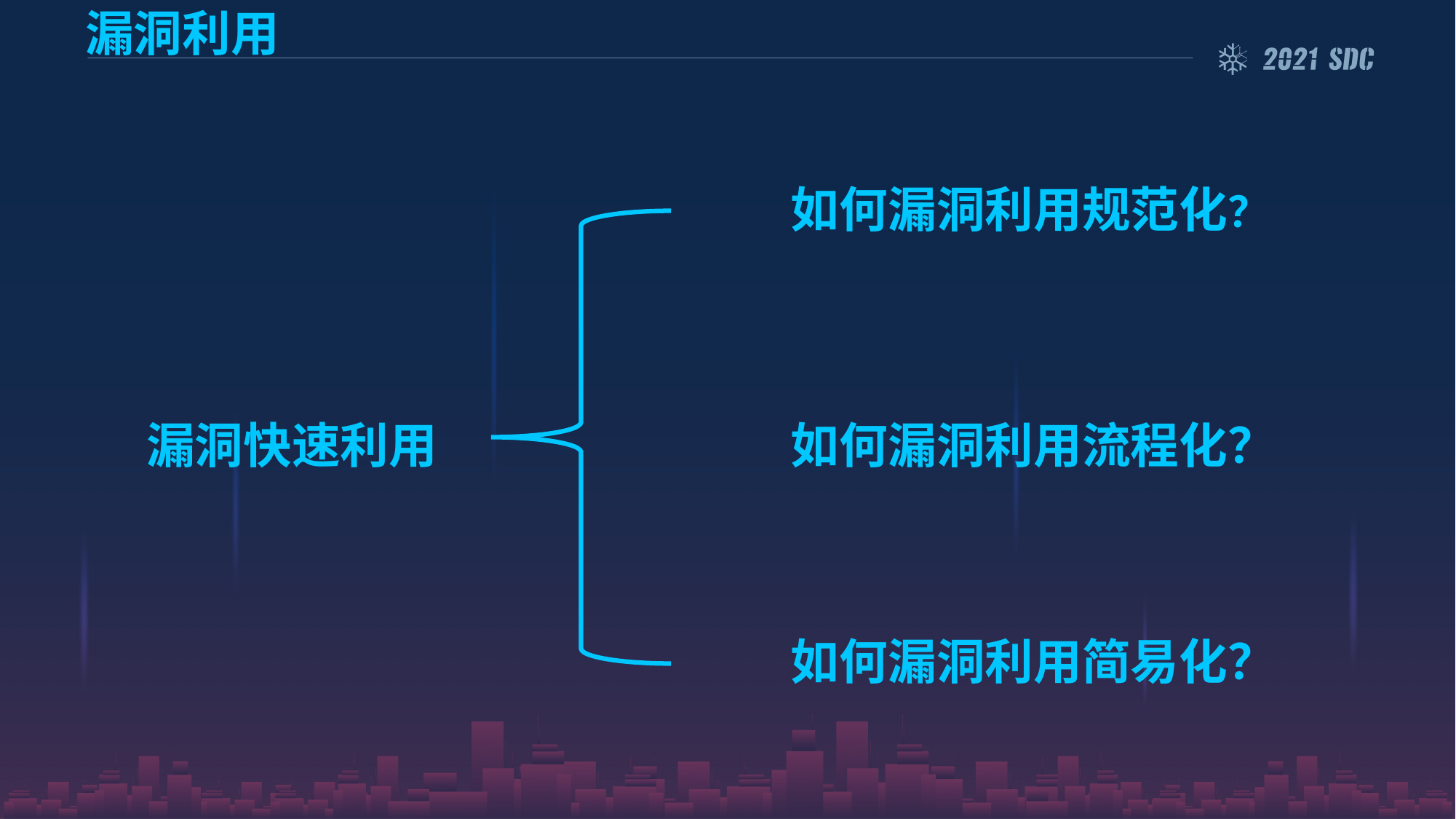

漏洞利用
如何漏洞利用规范化？

如何漏洞利用流程化？
漏洞快速利用
如何漏洞利用简易化？